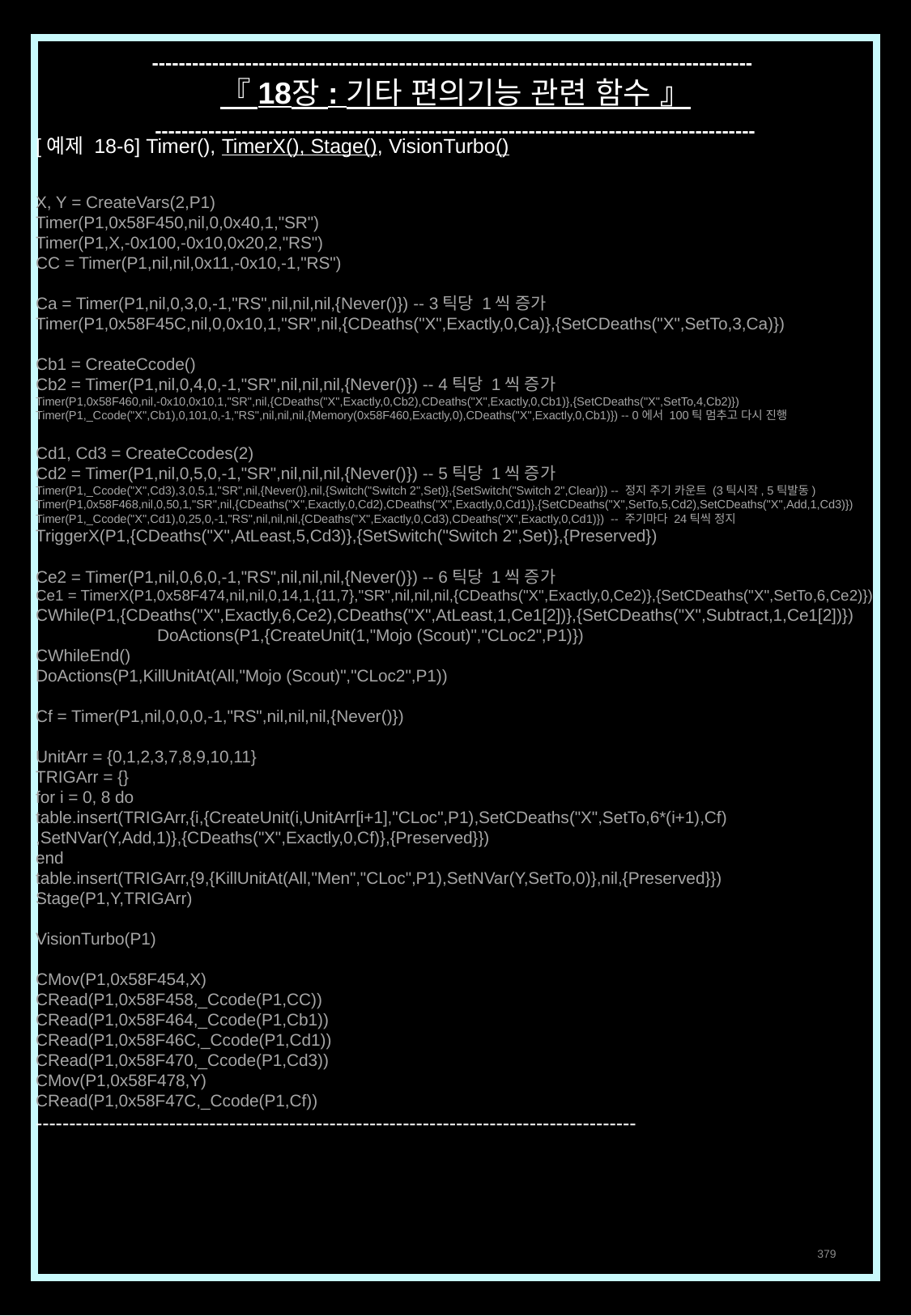

------------------------------------------------------------------------------------------
『 18장 : 기타 편의기능 관련 함수 』
------------------------------------------------------------------------------------------
[예제 18-6] Timer(), TimerX(), Stage(), VisionTurbo()

X, Y = CreateVars(2,P1)
Timer(P1,0x58F450,nil,0,0x40,1,"SR")
Timer(P1,X,-0x100,-0x10,0x20,2,"RS")
CC = Timer(P1,nil,nil,0x11,-0x10,-1,"RS")

Ca = Timer(P1,nil,0,3,0,-1,"RS",nil,nil,nil,{Never()}) -- 3틱당 1씩 증가
Timer(P1,0x58F45C,nil,0,0x10,1,"SR",nil,{CDeaths("X",Exactly,0,Ca)},{SetCDeaths("X",SetTo,3,Ca)})

Cb1 = CreateCcode()
Cb2 = Timer(P1,nil,0,4,0,-1,"SR",nil,nil,nil,{Never()}) -- 4틱당 1씩 증가
Timer(P1,0x58F460,nil,-0x10,0x10,1,"SR",nil,{CDeaths("X",Exactly,0,Cb2),CDeaths("X",Exactly,0,Cb1)},{SetCDeaths("X",SetTo,4,Cb2)})
Timer(P1,_Ccode("X",Cb1),0,101,0,-1,"RS",nil,nil,nil,{Memory(0x58F460,Exactly,0),CDeaths("X",Exactly,0,Cb1)}) -- 0에서 100틱 멈추고 다시 진행

Cd1, Cd3 = CreateCcodes(2)
Cd2 = Timer(P1,nil,0,5,0,-1,"SR",nil,nil,nil,{Never()}) -- 5틱당 1씩 증가
Timer(P1,_Ccode("X",Cd3),3,0,5,1,"SR",nil,{Never()},nil,{Switch("Switch 2",Set)},{SetSwitch("Switch 2",Clear)}) -- 정지 주기 카운트 (3틱시작, 5틱발동)
Timer(P1,0x58F468,nil,0,50,1,"SR",nil,{CDeaths("X",Exactly,0,Cd2),CDeaths("X",Exactly,0,Cd1)},{SetCDeaths("X",SetTo,5,Cd2),SetCDeaths("X",Add,1,Cd3)})
Timer(P1,_Ccode("X",Cd1),0,25,0,-1,"RS",nil,nil,nil,{CDeaths("X",Exactly,0,Cd3),CDeaths("X",Exactly,0,Cd1)})  -- 주기마다 24틱씩 정지
TriggerX(P1,{CDeaths("X",AtLeast,5,Cd3)},{SetSwitch("Switch 2",Set)},{Preserved})

Ce2 = Timer(P1,nil,0,6,0,-1,"RS",nil,nil,nil,{Never()}) -- 6틱당 1씩 증가
Ce1 = TimerX(P1,0x58F474,nil,nil,0,14,1,{11,7},"SR",nil,nil,nil,{CDeaths("X",Exactly,0,Ce2)},{SetCDeaths("X",SetTo,6,Ce2)})
CWhile(P1,{CDeaths("X",Exactly,6,Ce2),CDeaths("X",AtLeast,1,Ce1[2])},{SetCDeaths("X",Subtract,1,Ce1[2])})
	DoActions(P1,{CreateUnit(1,"Mojo (Scout)","CLoc2",P1)})
CWhileEnd()
DoActions(P1,KillUnitAt(All,"Mojo (Scout)","CLoc2",P1))

Cf = Timer(P1,nil,0,0,0,-1,"RS",nil,nil,nil,{Never()})

UnitArr = {0,1,2,3,7,8,9,10,11}
TRIGArr = {}
for i = 0, 8 do
table.insert(TRIGArr,{i,{CreateUnit(i,UnitArr[i+1],"CLoc",P1),SetCDeaths("X",SetTo,6*(i+1),Cf)
,SetNVar(Y,Add,1)},{CDeaths("X",Exactly,0,Cf)},{Preserved}})
end
table.insert(TRIGArr,{9,{KillUnitAt(All,"Men","CLoc",P1),SetNVar(Y,SetTo,0)},nil,{Preserved}})
Stage(P1,Y,TRIGArr)

VisionTurbo(P1)

CMov(P1,0x58F454,X)
CRead(P1,0x58F458,_Ccode(P1,CC))
CRead(P1,0x58F464,_Ccode(P1,Cb1))
CRead(P1,0x58F46C,_Ccode(P1,Cd1))
CRead(P1,0x58F470,_Ccode(P1,Cd3))
CMov(P1,0x58F478,Y)
CRead(P1,0x58F47C,_Ccode(P1,Cf))
------------------------------------------------------------------------------------------
379